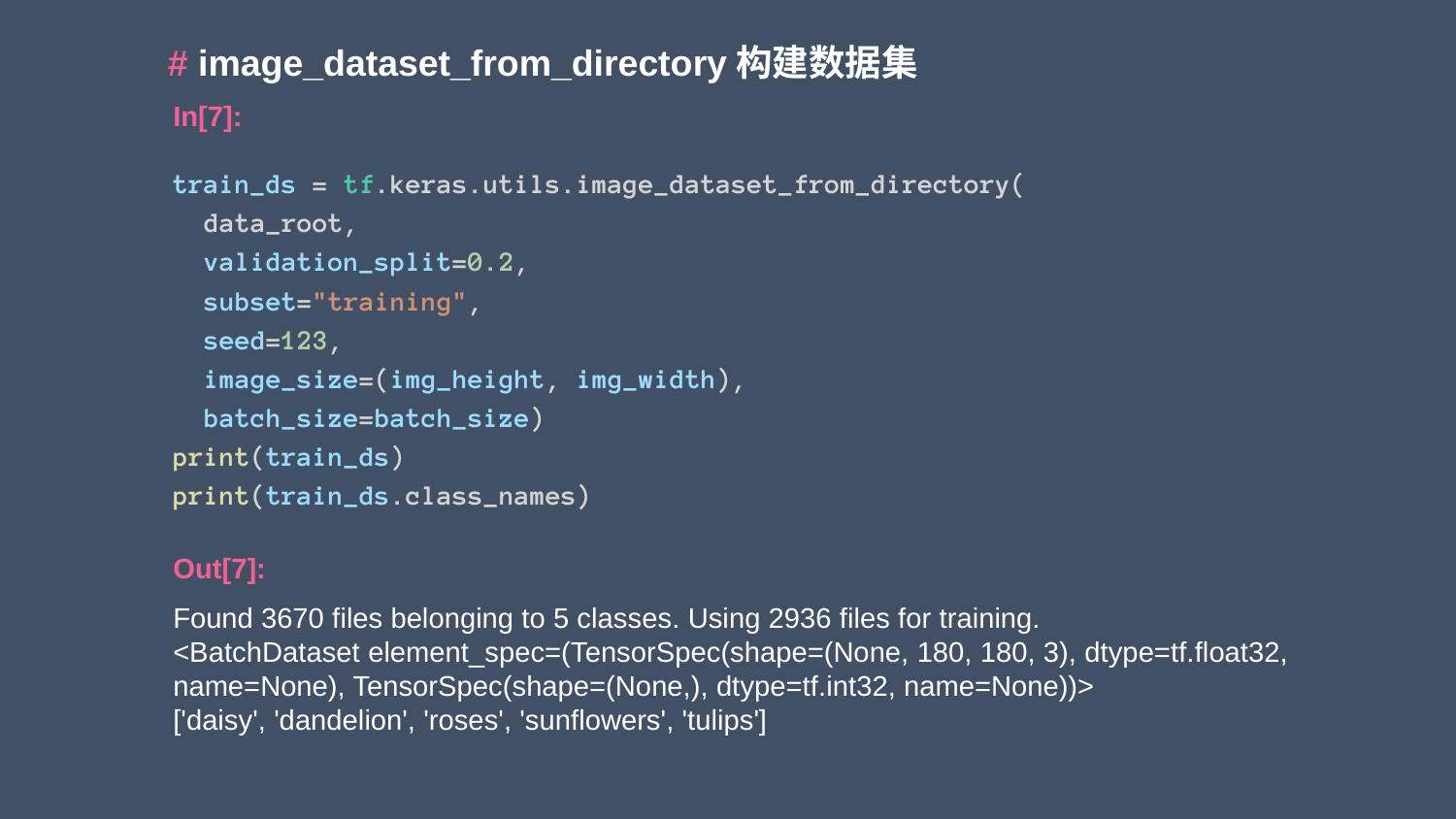

# image_dataset_from_directory构建数据集
In[7]:
train_ds = tf.keras.utils.image_dataset_from_directory(
  data_root,
  validation_split=0.2,
  subset="training",
  seed=123,
  image_size=(img_height, img_width),
  batch_size=batch_size)
print(train_ds)
print(train_ds.class_names)

Out[7]:
Found 3670 files belonging to 5 classes. Using 2936 files for training.
<BatchDataset element_spec=(TensorSpec(shape=(None, 180, 180, 3), dtype=tf.float32, name=None), TensorSpec(shape=(None,), dtype=tf.int32, name=None))>
['daisy', 'dandelion', 'roses', 'sunflowers', 'tulips']